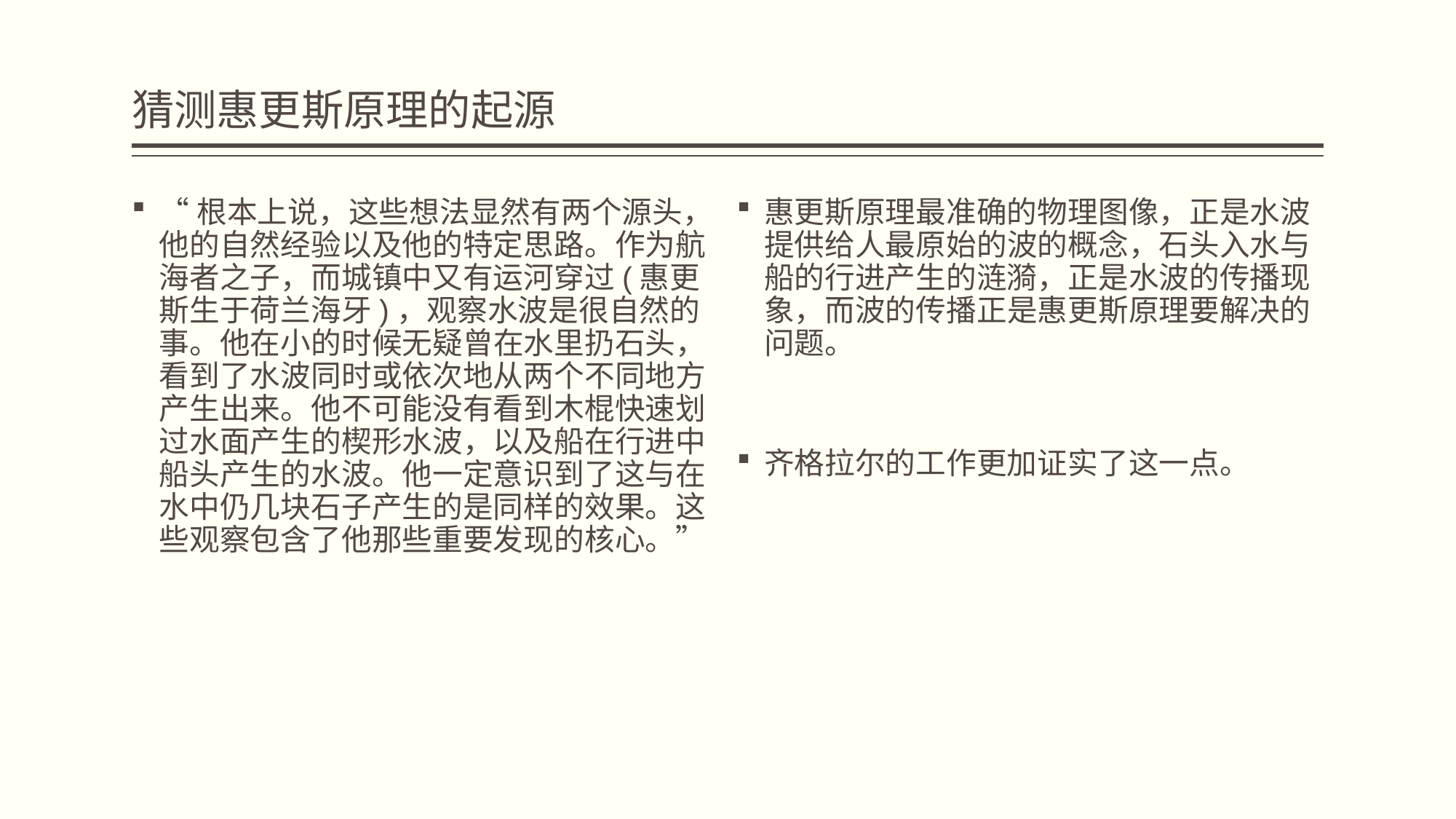

# 猜测惠更斯原理的起源
“根本上说，这些想法显然有两个源头，他的自然经验以及他的特定思路。作为航海者之子，而城镇中又有运河穿过(惠更斯生于荷兰海牙)，观察水波是很自然的事。他在小的时候无疑曾在水里扔石头，看到了水波同时或依次地从两个不同地方产生出来。他不可能没有看到木棍快速划过水面产生的楔形水波，以及船在行进中船头产生的水波。他一定意识到了这与在水中仍几块石子产生的是同样的效果。这些观察包含了他那些重要发现的核心。”

惠更斯原理最准确的物理图像，正是水波提供给人最原始的波的概念，石头入水与船的行进产生的涟漪，正是水波的传播现象，而波的传播正是惠更斯原理要解决的问题。

齐格拉尔的工作更加证实了这一点。